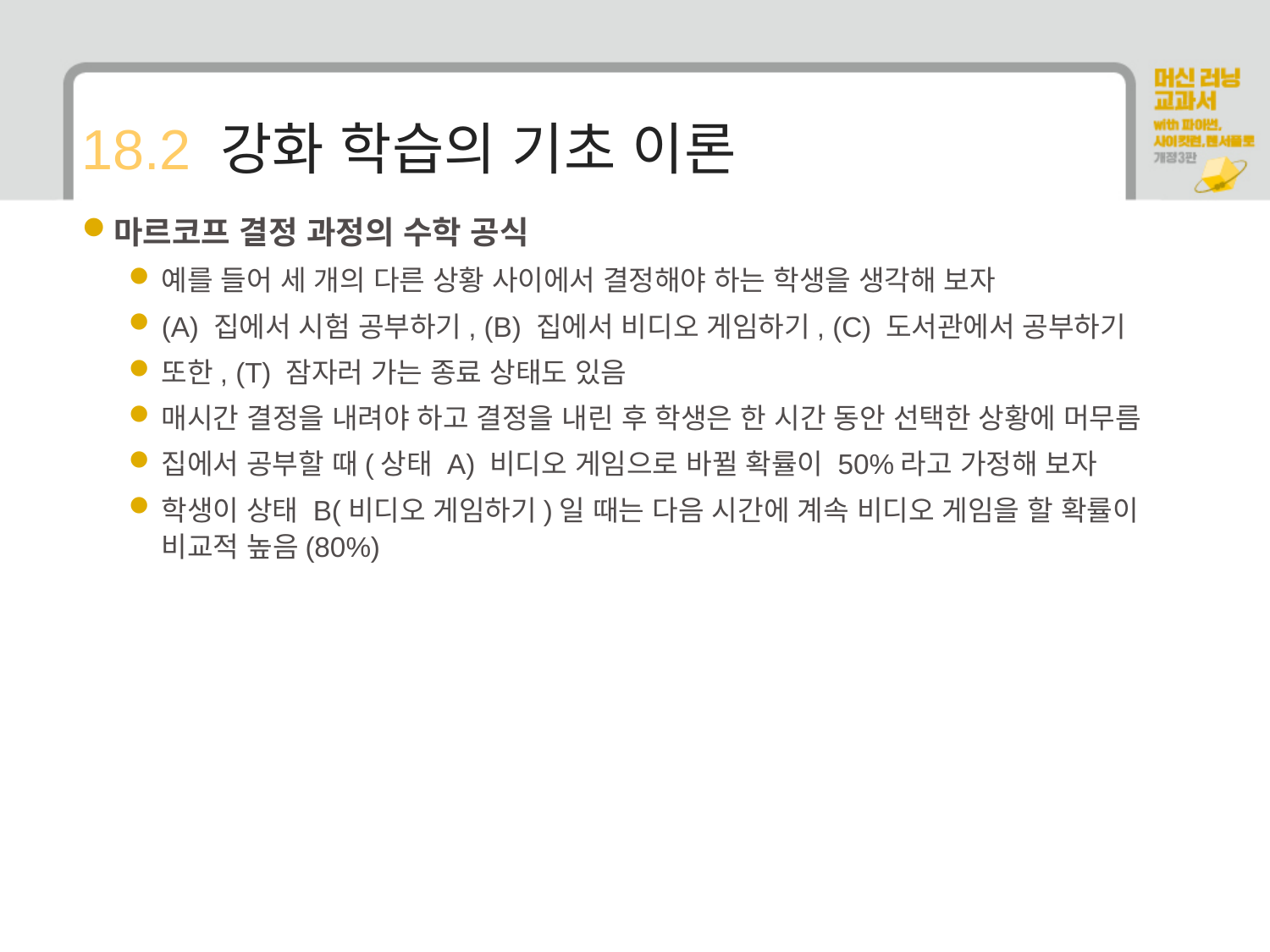

# 18.2 강화 학습의 기초 이론
마르코프 결정 과정의 수학 공식
예를 들어 세 개의 다른 상황 사이에서 결정해야 하는 학생을 생각해 보자
(A) 집에서 시험 공부하기, (B) 집에서 비디오 게임하기, (C) 도서관에서 공부하기
또한, (T) 잠자러 가는 종료 상태도 있음
매시간 결정을 내려야 하고 결정을 내린 후 학생은 한 시간 동안 선택한 상황에 머무름
집에서 공부할 때(상태 A) 비디오 게임으로 바뀔 확률이 50%라고 가정해 보자
학생이 상태 B(비디오 게임하기)일 때는 다음 시간에 계속 비디오 게임을 할 확률이 비교적 높음(80%)